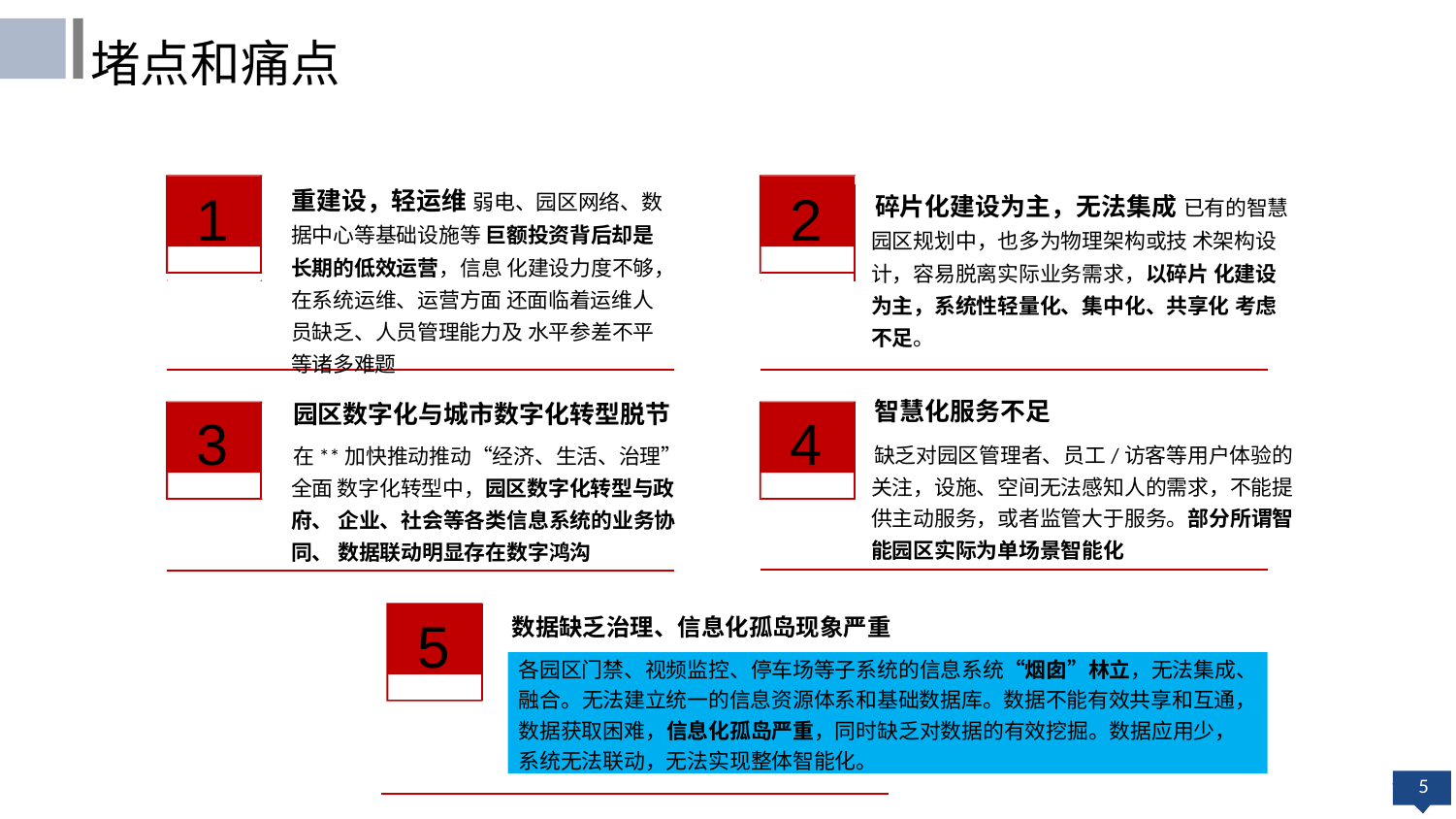

堵点和痛点

重建设，轻运维 弱电、园区网络、数据中心等基础设施等 巨额投资背后却是长期的低效运营，信息 化建设力度不够，在系统运维、运营方面 还面临着运维人员缺乏、人员管理能力及 水平参差不平等诸多难题
1
2
碎片化建设为主，无法集成 已有的智慧园区规划中，也多为物理架构或技 术架构设计，容易脱离实际业务需求，以碎片 化建设为主，系统性轻量化、集中化、共享化 考虑不足。

智慧化服务不足
缺乏对园区管理者、员工/访客等用户体验的 关注，设施、空间无法感知人的需求，不能提 供主动服务，或者监管大于服务。部分所谓智 能园区实际为单场景智能化
园区数字化与城市数字化转型脱节
在**加快推动推动“经济、生活、治理”全面 数字化转型中，园区数字化转型与政府、 企业、社会等各类信息系统的业务协同、 数据联动明显存在数字鸿沟

3
4

5
数据缺乏治理、信息化孤岛现象严重
各园区门禁、视频监控、停车场等子系统的信息系统“烟囱”林立，无法集成、 融合。无法建立统一的信息资源体系和基础数据库。数据不能有效共享和互通， 数据获取困难，信息化孤岛严重，同时缺乏对数据的有效挖掘。数据应用少，
系统无法联动，无法实现整体智能化。